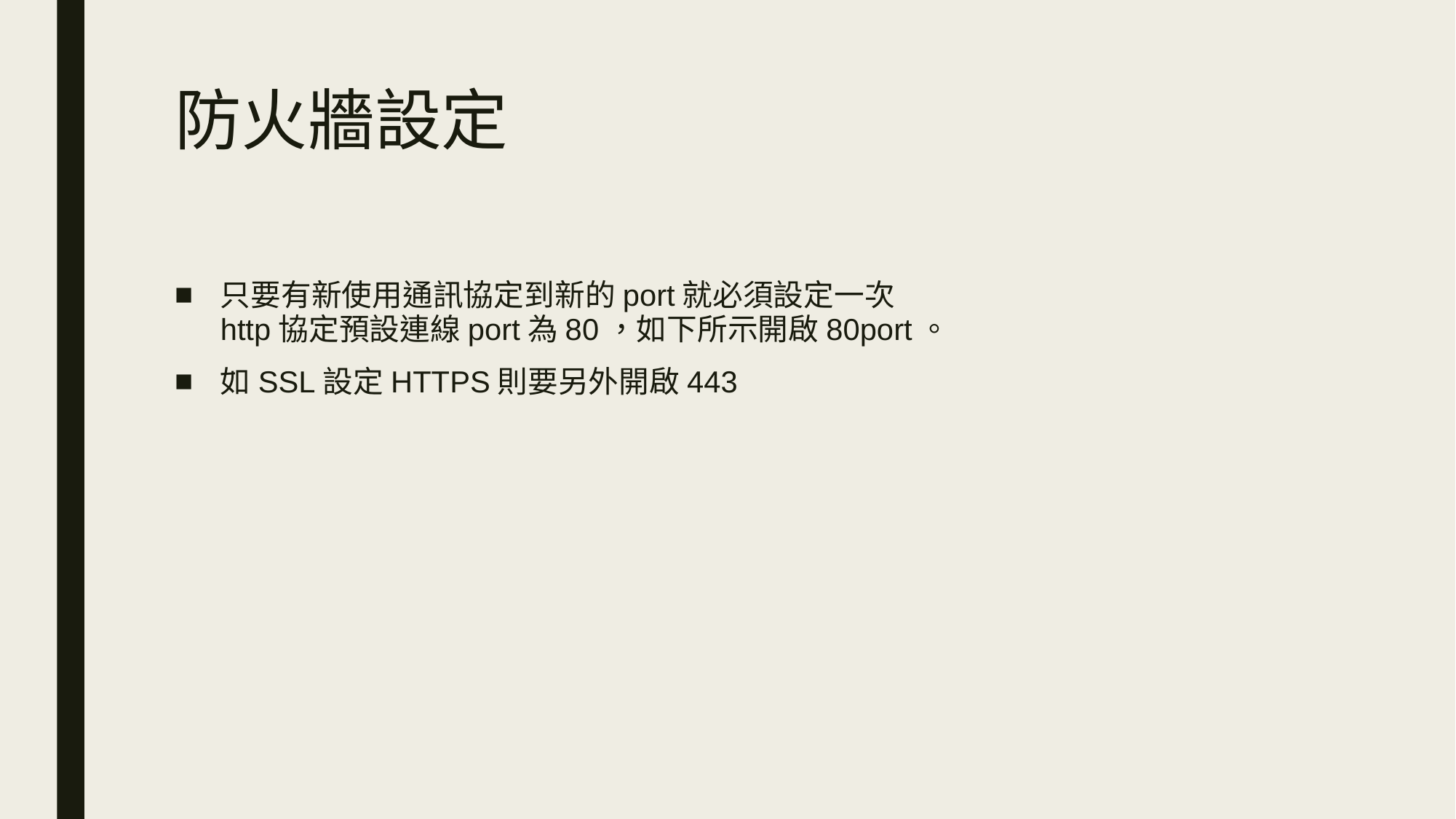

# 防火牆設定
只要有新使用通訊協定到新的port就必須設定一次
http協定預設連線port為80，如下所示開啟80port。
如SSL設定HTTPS則要另外開啟443